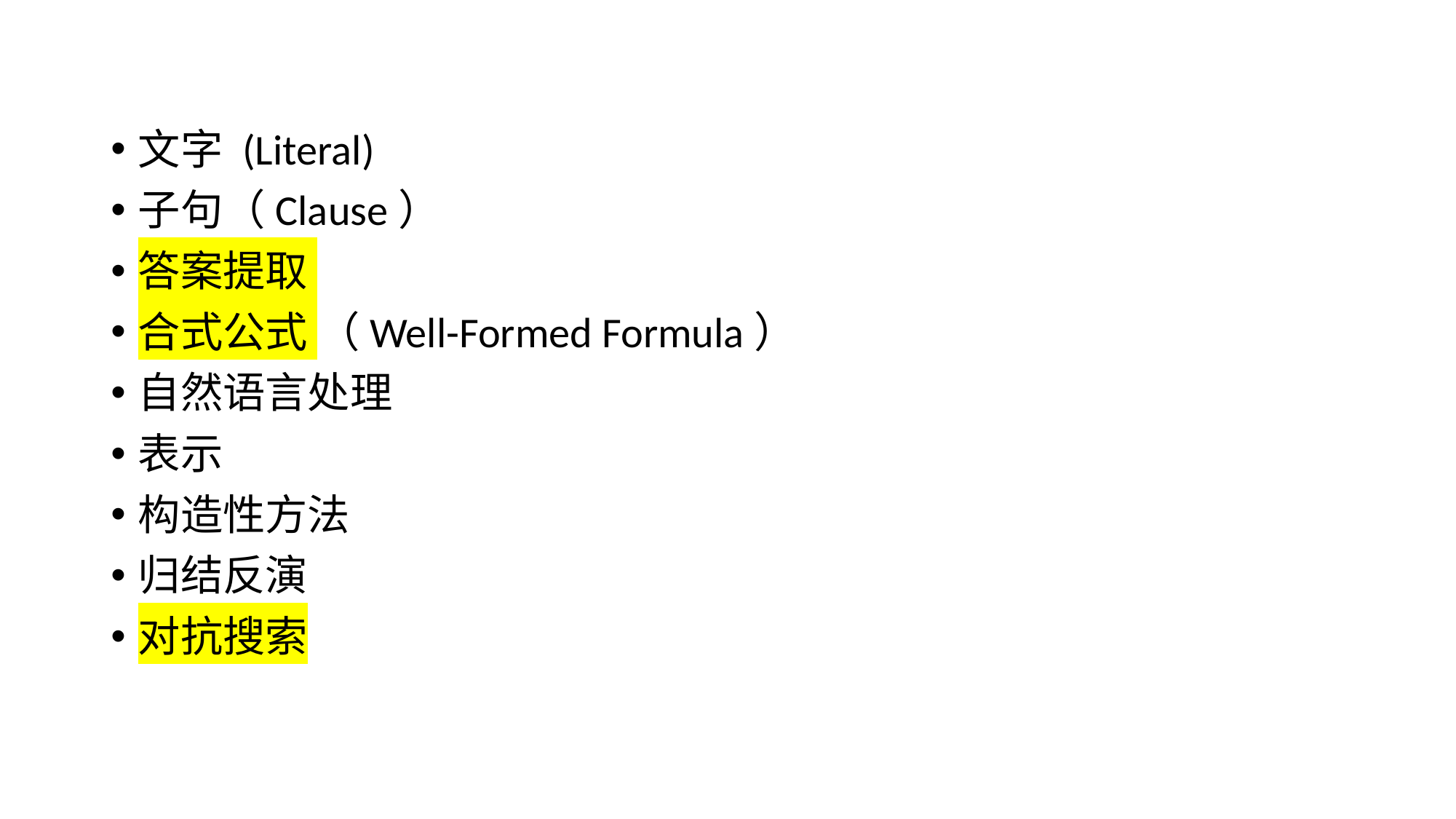

#
文字 (Literal)
子句（Clause）
答案提取
合式公式 （Well-Formed Formula）
自然语言处理
表示
构造性方法
归结反演
对抗搜索